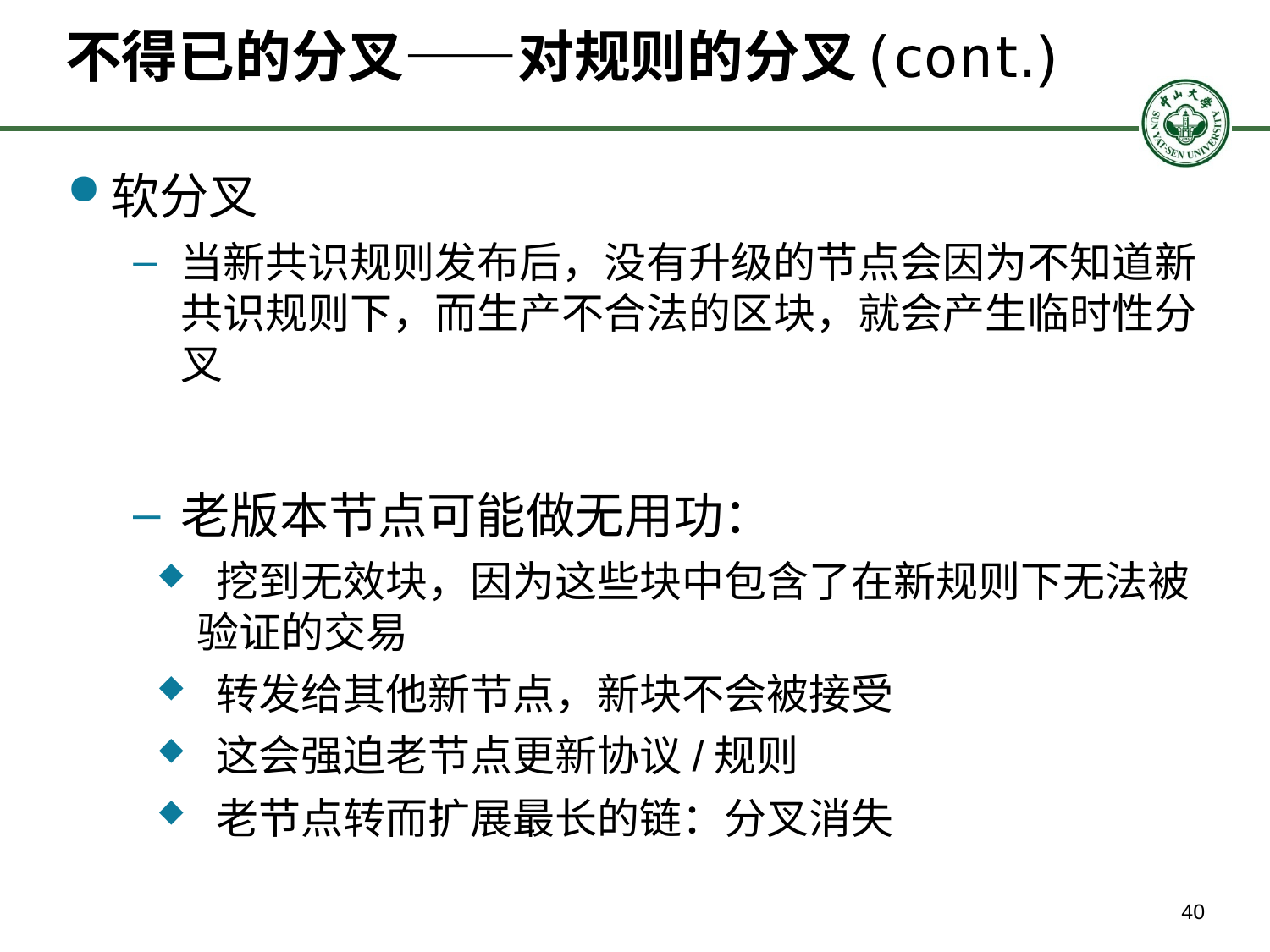

# 不得已的分叉——对规则的分叉(cont.)
软分叉
当新共识规则发布后，没有升级的节点会因为不知道新共识规则下，而生产不合法的区块，就会产生临时性分叉

老版本节点可能做无用功：
 挖到无效块，因为这些块中包含了在新规则下无法被验证的交易
 转发给其他新节点，新块不会被接受
 这会强迫老节点更新协议/规则
 老节点转而扩展最长的链：分叉消失